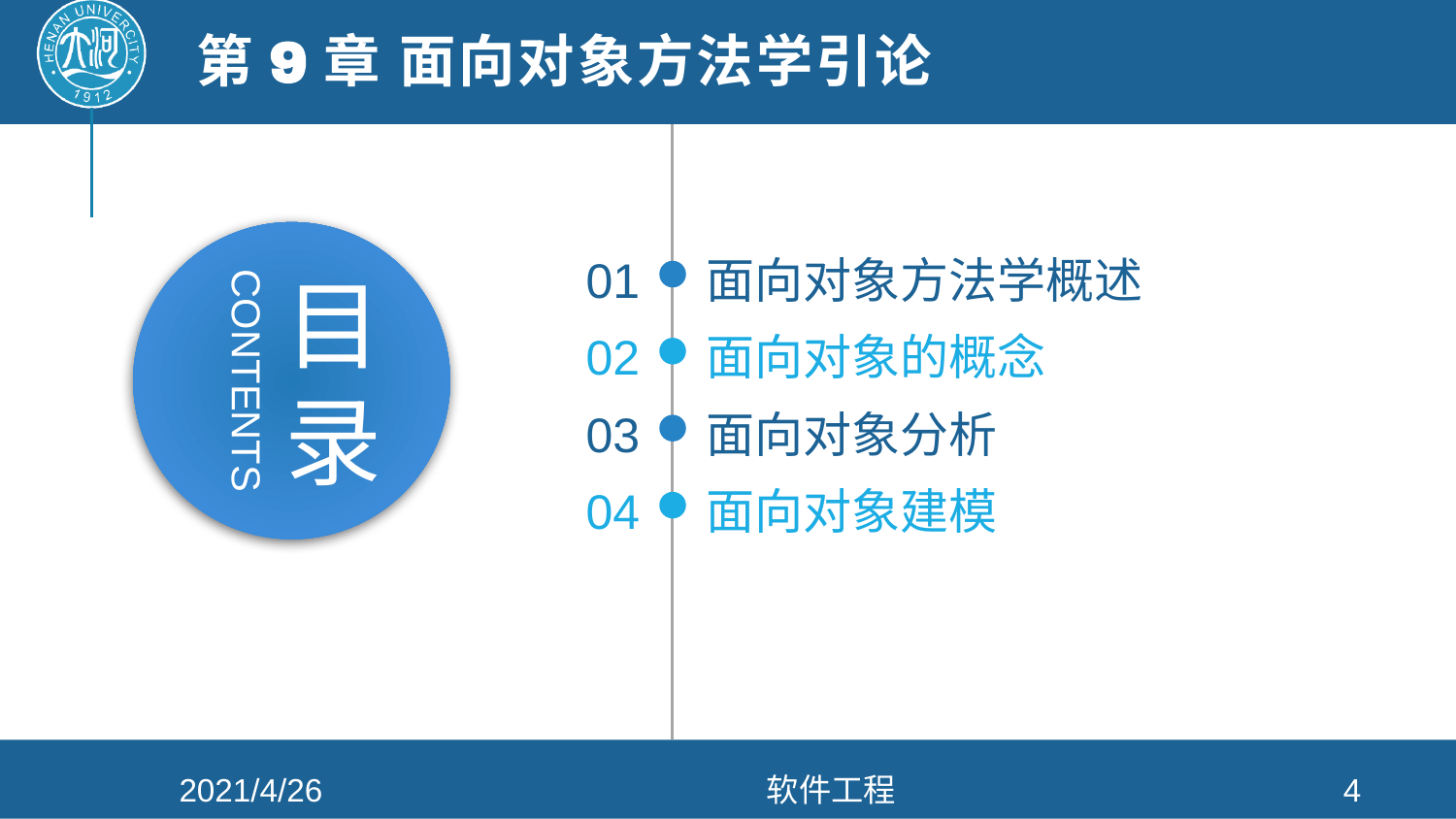

第9章 面向对象方法学引论
01
面向对象方法学概述

02
面向对象的概念

03
面向对象分析

04
面向对象建模

2021/4/26
软件工程
4